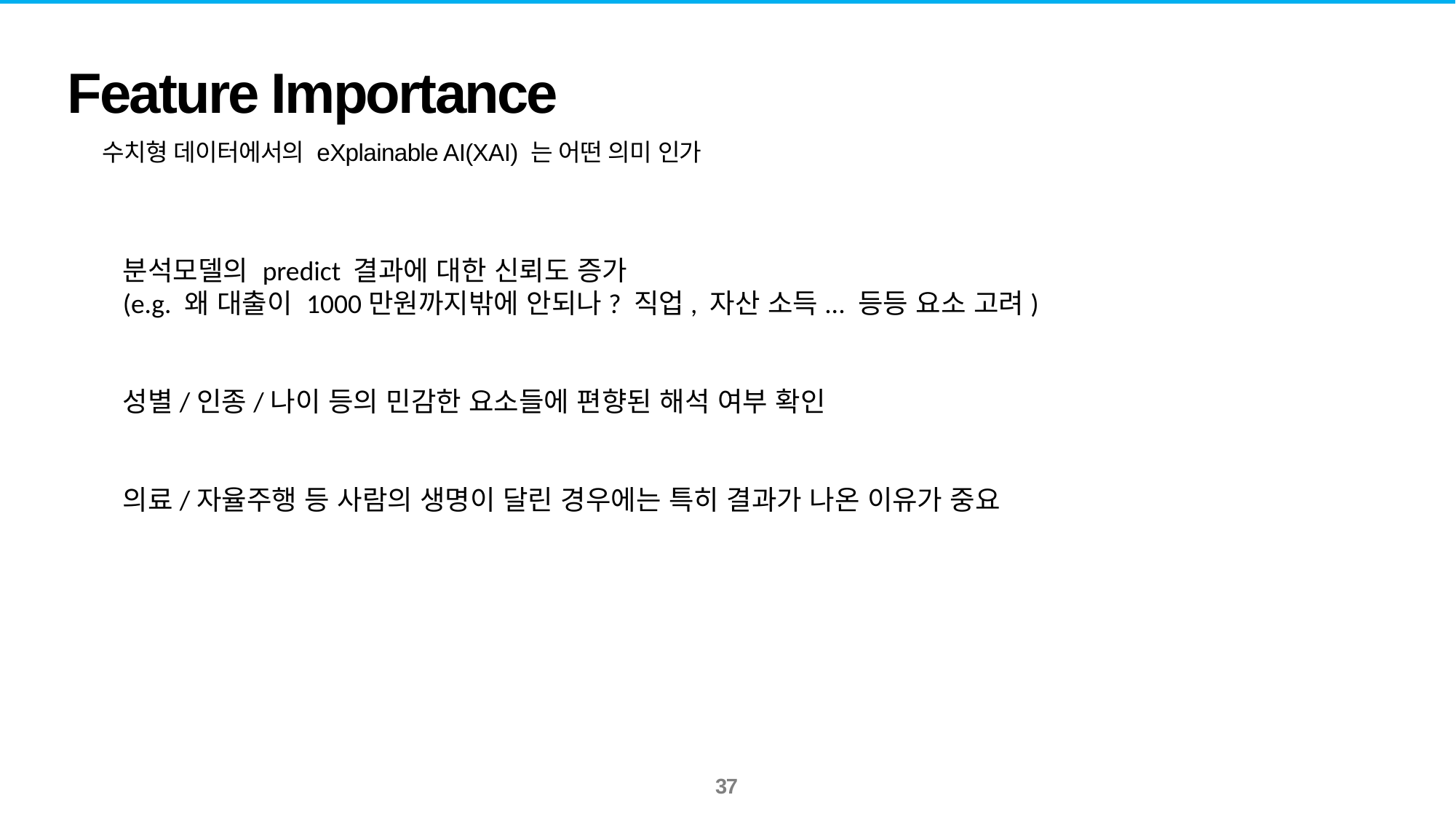

Feature Importance
수치형 데이터에서의 eXplainable AI(XAI) 는 어떤 의미 인가
분석모델의 predict 결과에 대한 신뢰도 증가
(e.g. 왜 대출이 1000만원까지밖에 안되나? 직업, 자산 소득... 등등 요소 고려)

성별/인종/나이 등의 민감한 요소들에 편향된 해석 여부 확인

의료/자율주행 등 사람의 생명이 달린 경우에는 특히 결과가 나온 이유가 중요